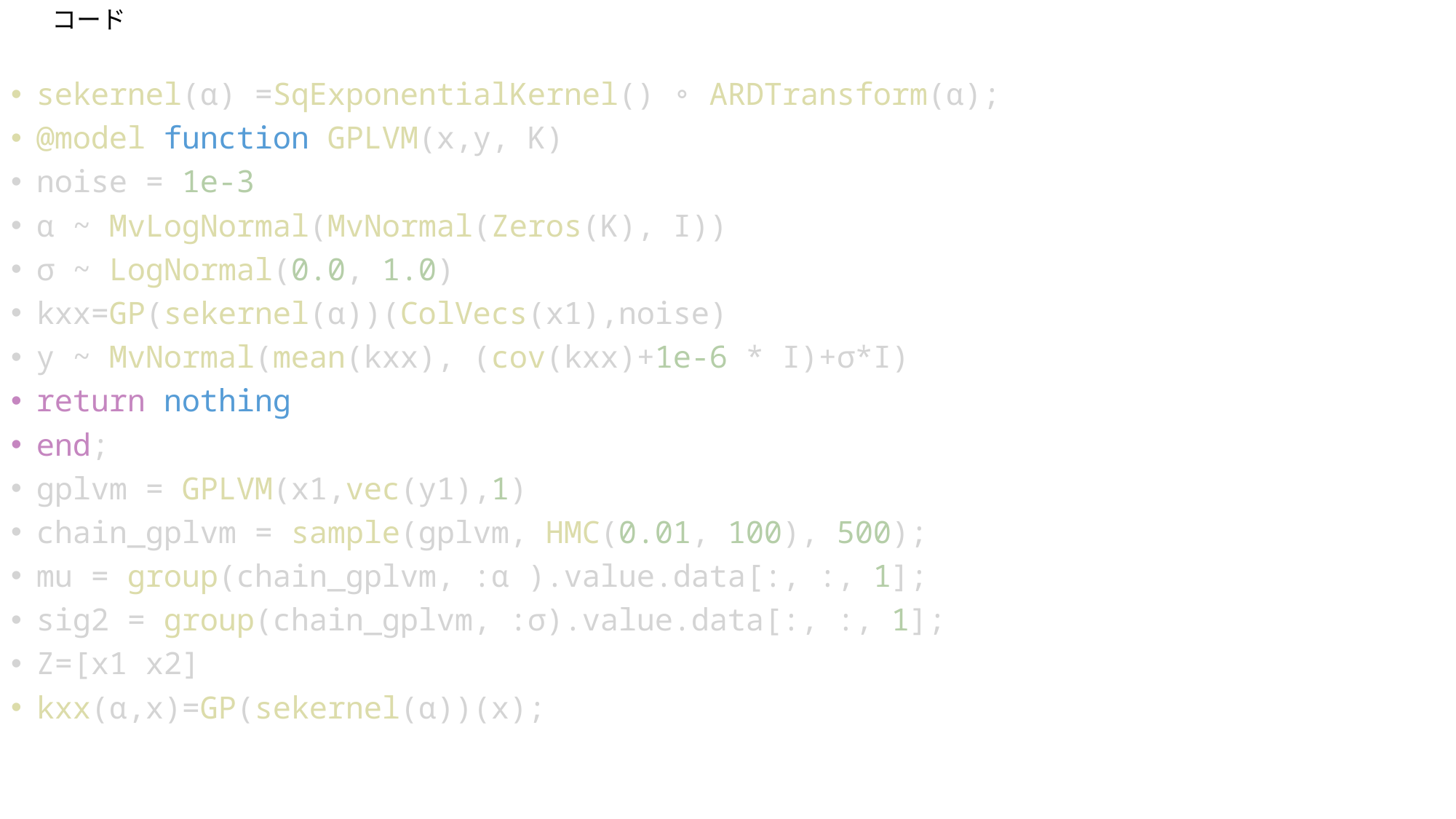

# コード
sekernel(α) =SqExponentialKernel() ∘ ARDTransform(α);
@model function GPLVM(x,y, K)
noise = 1e-3
α ~ MvLogNormal(MvNormal(Zeros(K), I))
σ ~ LogNormal(0.0, 1.0)
kxx=GP(sekernel(α))(ColVecs(x1),noise)
y ~ MvNormal(mean(kxx), (cov(kxx)+1e-6 * I)+σ*I)
return nothing
end;
gplvm = GPLVM(x1,vec(y1),1)
chain_gplvm = sample(gplvm, HMC(0.01, 100), 500);
mu = group(chain_gplvm, :α ).value.data[:, :, 1];
sig2 = group(chain_gplvm, :σ).value.data[:, :, 1];
Z=[x1 x2]
kxx(α,x)=GP(sekernel(α))(x);